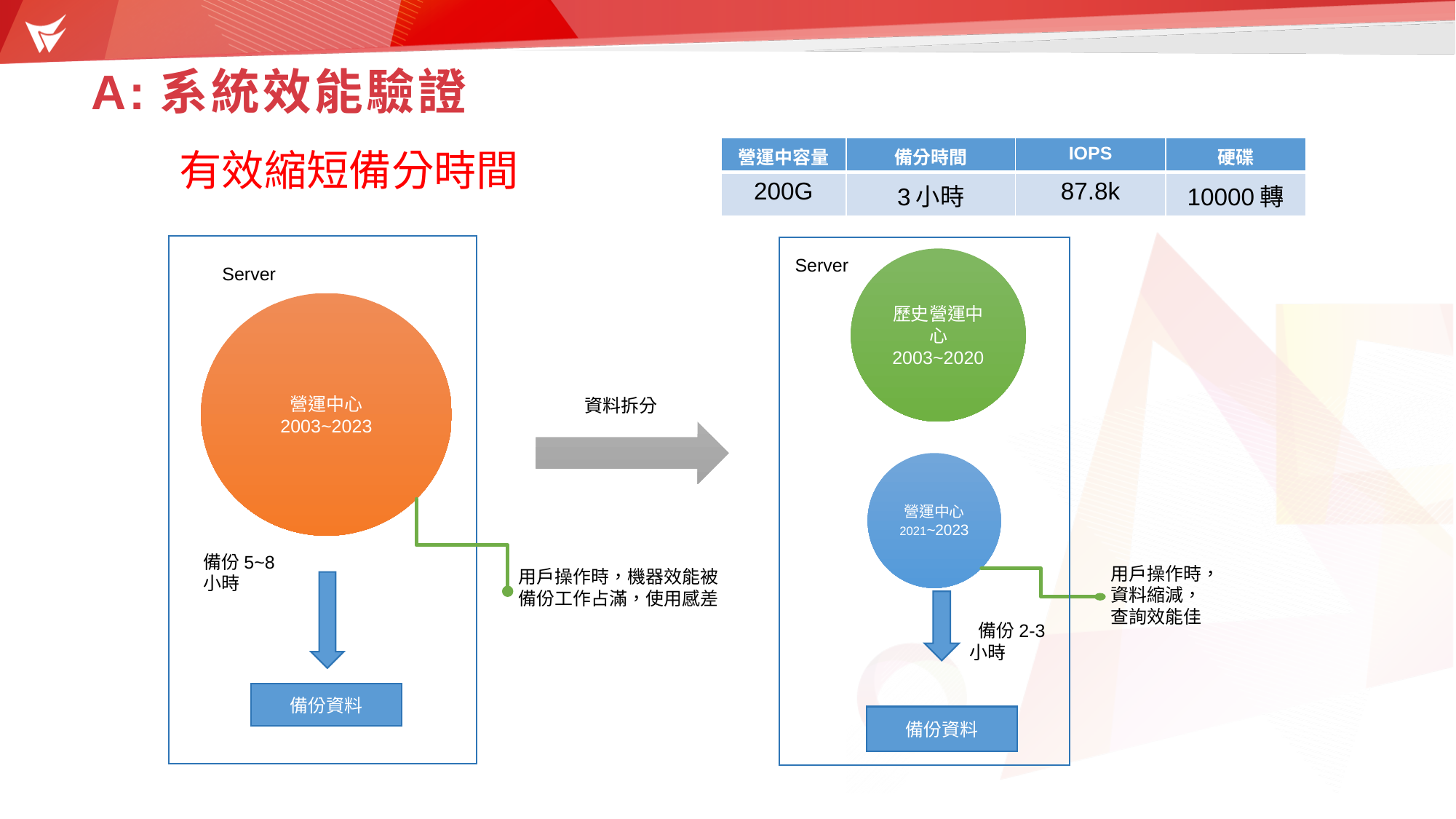

# A:系統效能驗證
有效縮短備分時間
| 營運中容量 | 備分時間 | IOPS | 硬碟 |
| --- | --- | --- | --- |
| 200G | 3小時 | 87.8k | 10000轉 |

 Server
營運中心
2003~2023
備份5~8小時

備份資料

 Server
歷史營運中心
2003~2020
 資料拆分

營運中心
2021~2023

 備份2-3小時
用戶操作時，資料縮減，查詢效能佳
用戶操作時，機器效能被備份工作占滿，使用感差
備份資料